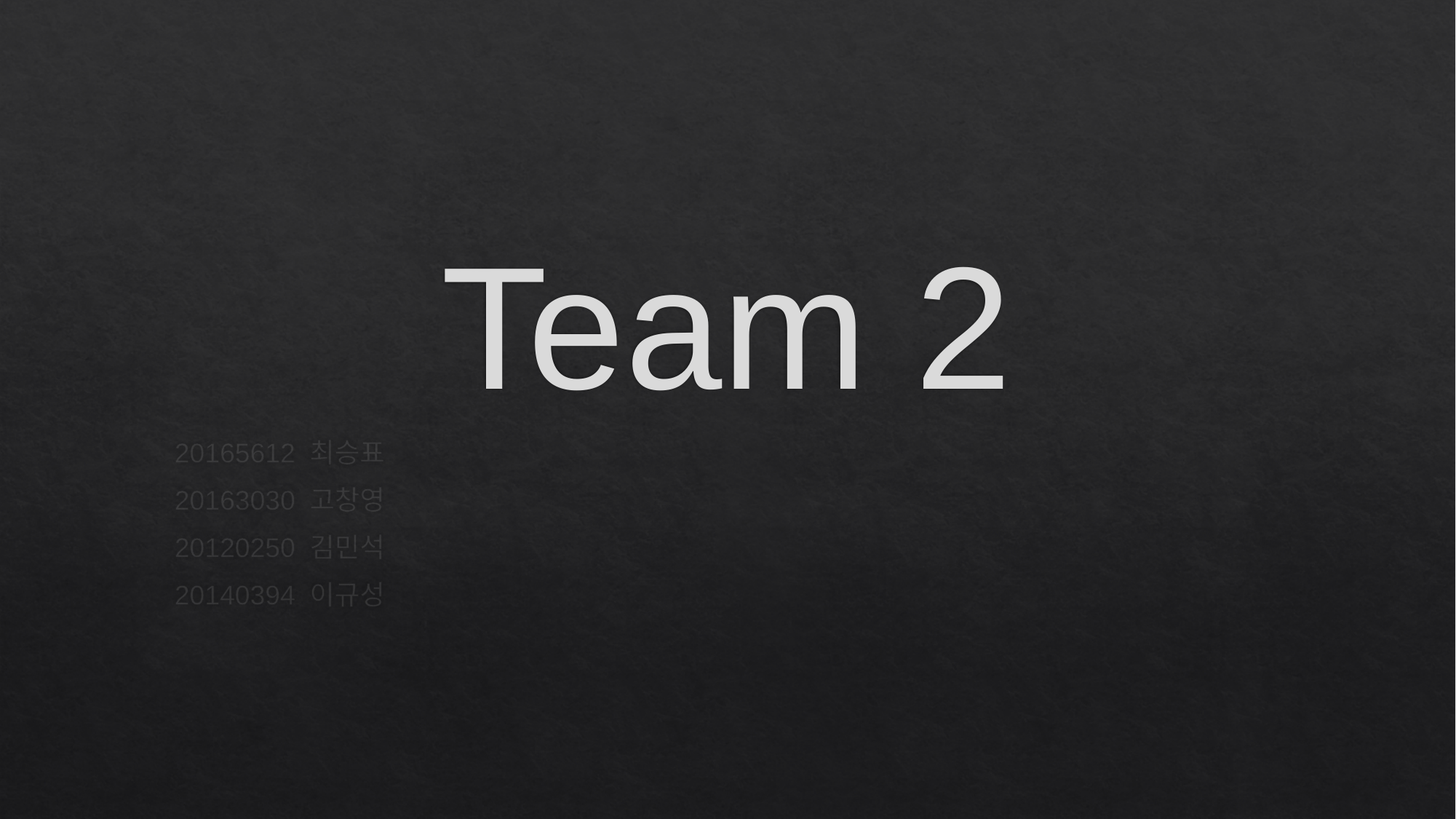

# Team 2
20165612 최승표
20163030 고창영
20120250 김민석
20140394 이규성